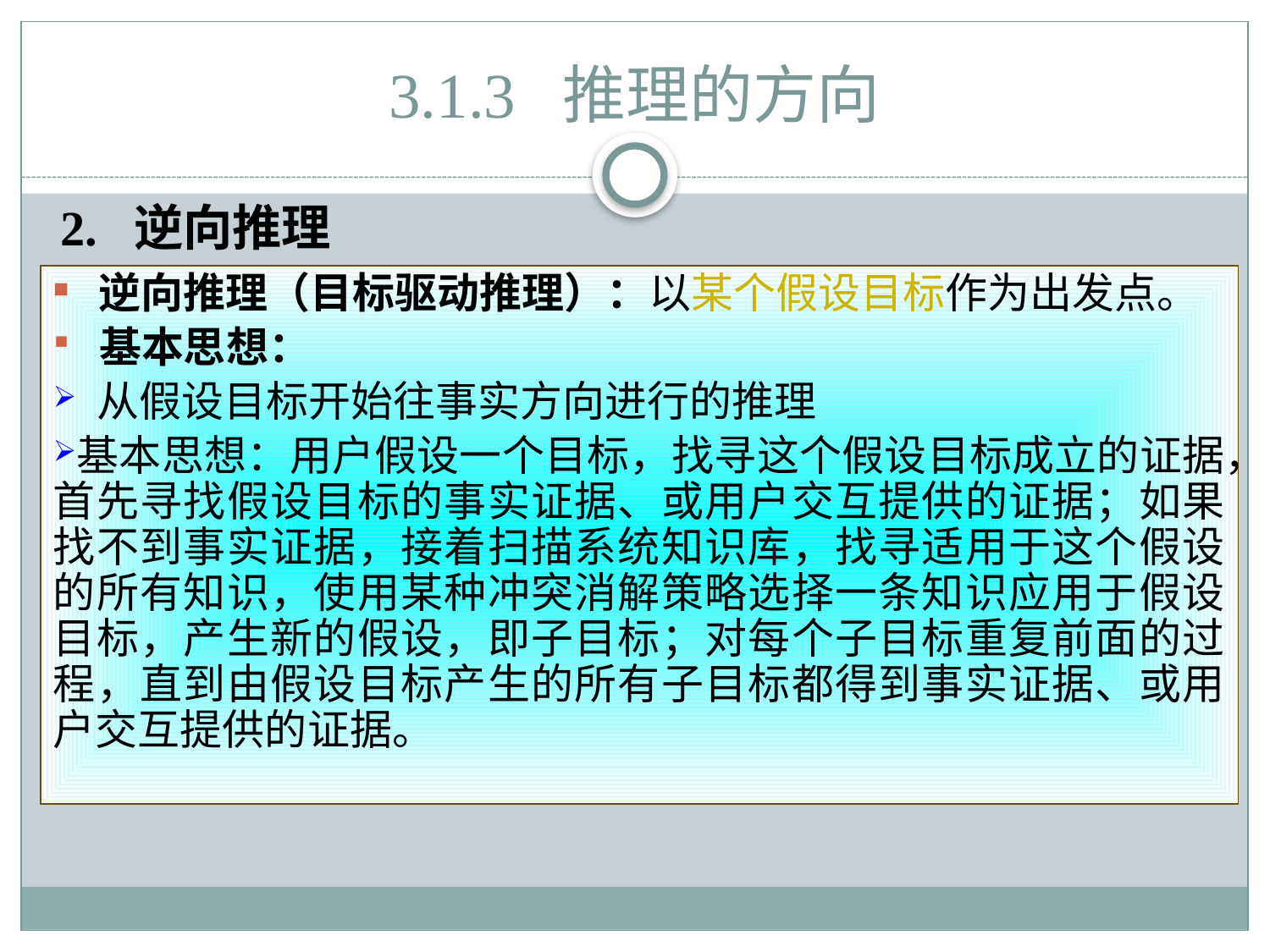

# 3.1.3  推理的方向
23
2.  逆向推理
  逆向推理（目标驱动推理）：以某个假设目标作为出发点。
  基本思想：
 从假设目标开始往事实方向进行的推理
基本思想：用户假设一个目标，找寻这个假设目标成立的证据，首先寻找假设目标的事实证据、或用户交互提供的证据；如果找不到事实证据，接着扫描系统知识库，找寻适用于这个假设的所有知识，使用某种冲突消解策略选择一条知识应用于假设目标，产生新的假设，即子目标；对每个子目标重复前面的过程，直到由假设目标产生的所有子目标都得到事实证据、或用户交互提供的证据。